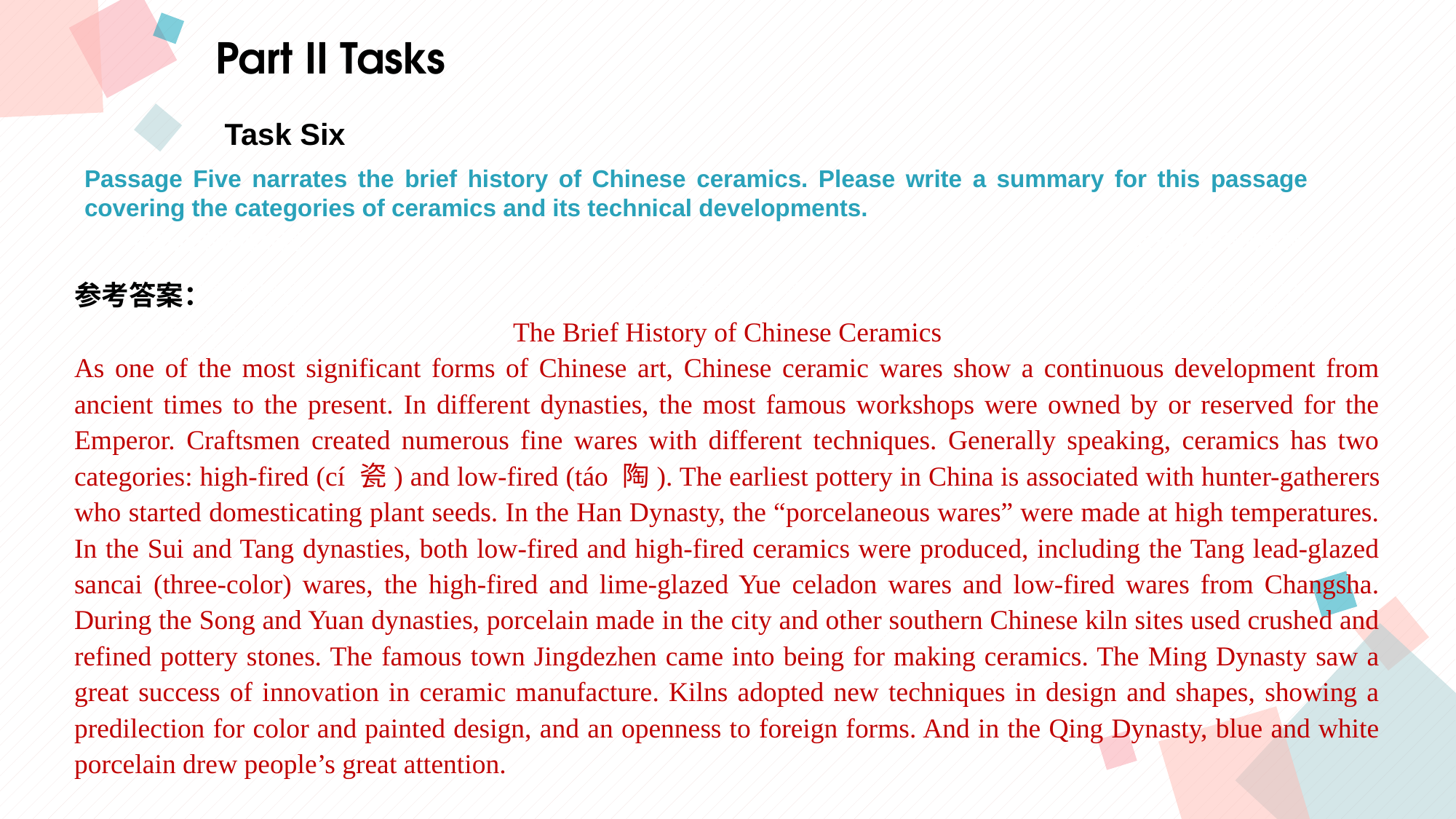

Part II Tasks
Task Six

Passage Five narrates the brief history of Chinese ceramics. Please write a summary for this passage covering the categories of ceramics and its technical developments.
点击此处添加标题
点击此处添加标题
参考答案：
The Brief History of Chinese Ceramics
As one of the most significant forms of Chinese art, Chinese ceramic wares show a continuous development from ancient times to the present. In different dynasties, the most famous workshops were owned by or reserved for the Emperor. Craftsmen created numerous fine wares with different techniques. Generally speaking, ceramics has two categories: high-fired (cí 瓷) and low-fired (táo 陶). The earliest pottery in China is associated with hunter-gatherers who started domesticating plant seeds. In the Han Dynasty, the “porcelaneous wares” were made at high temperatures. In the Sui and Tang dynasties, both low-fired and high-fired ceramics were produced, including the Tang lead-glazed sancai (three-color) wares, the high-fired and lime-glazed Yue celadon wares and low-fired wares from Changsha. During the Song and Yuan dynasties, porcelain made in the city and other southern Chinese kiln sites used crushed and refined pottery stones. The famous town Jingdezhen came into being for making ceramics. The Ming Dynasty saw a great success of innovation in ceramic manufacture. Kilns adopted new techniques in design and shapes, showing a predilection for color and painted design, and an openness to foreign forms. And in the Qing Dynasty, blue and white porcelain drew people’s great attention.
标题数字等都可以通过点击和重新输入进行更改，顶部“开始”面板中可以对字体、字号、颜色等进行修改。建议正文8-14号字，1.3倍字间距。
标题数字等都可以通过点击和重新输入进行更改，顶部“开始”面板中可以对字体、字号、颜色等进行修改。建议正文8-14号字，1.3倍字间距。
标题数字等都可以通过点击和重新输入进行更改，顶部“开始”面板中可以对字体、字号、颜色等进行修改。建议正文8-14号字，1.3倍字间距。
点击此处添加标题
标题数字等都可以通过点击和重新输入进行更改，顶部“开始”面板中可以对字体、字号、颜色等进行修改。建议正文8-14号字，1.3倍字间距。
标题数字等都可以通过点击和重新输入进行更改，顶部“开始”面板中可以对字体、字号、颜色等进行修改。建议正文8-14号字，1.3倍字间距。